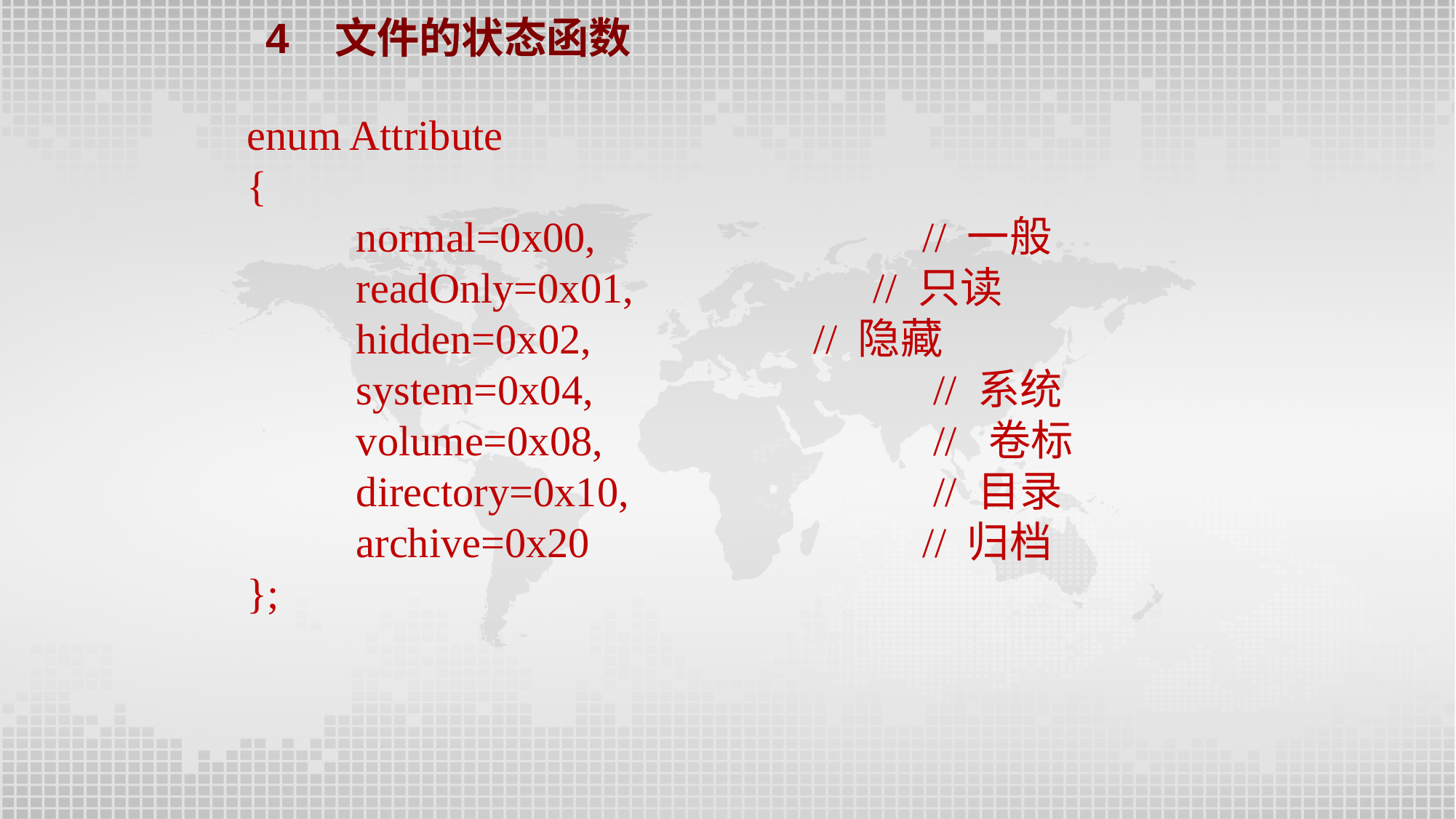

4   文件的状态函数
enum Attribute
{
	normal=0x00,                     	  // 一般
	readOnly=0x01,	                  // 只读
	hidden=0x02,		  // 隐藏
	system=0x04,                    	   // 系统
	volume=0x08,                   	   //  卷标
	directory=0x10,                 	   // 目录
	archive=0x20                      	  // 归档
};